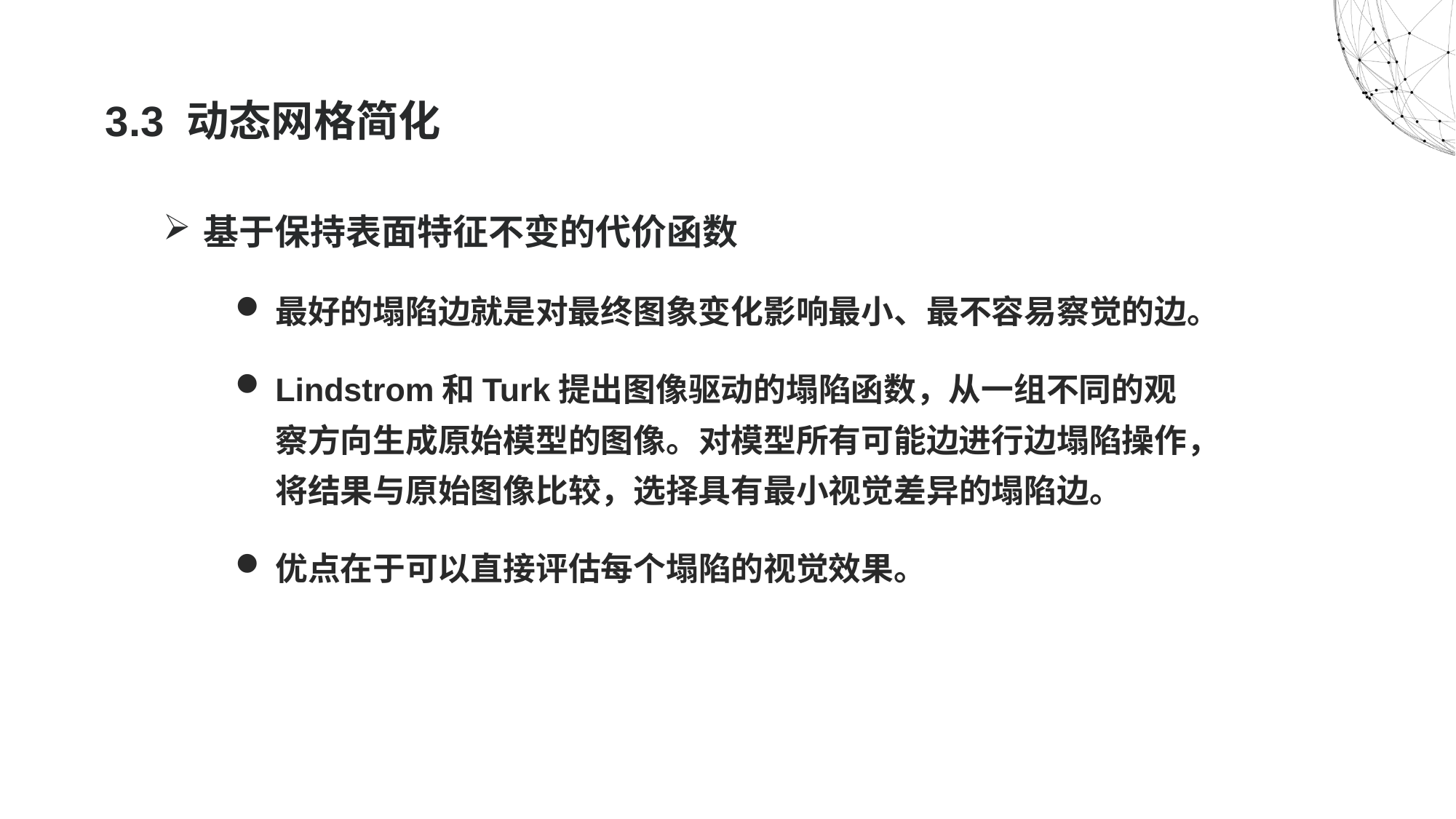

# 3.3 动态网格简化
基于保持表面特征不变的代价函数
最好的塌陷边就是对最终图象变化影响最小、最不容易察觉的边。
Lindstrom和Turk提出图像驱动的塌陷函数，从一组不同的观察方向生成原始模型的图像。对模型所有可能边进行边塌陷操作，将结果与原始图像比较，选择具有最小视觉差异的塌陷边。
优点在于可以直接评估每个塌陷的视觉效果。